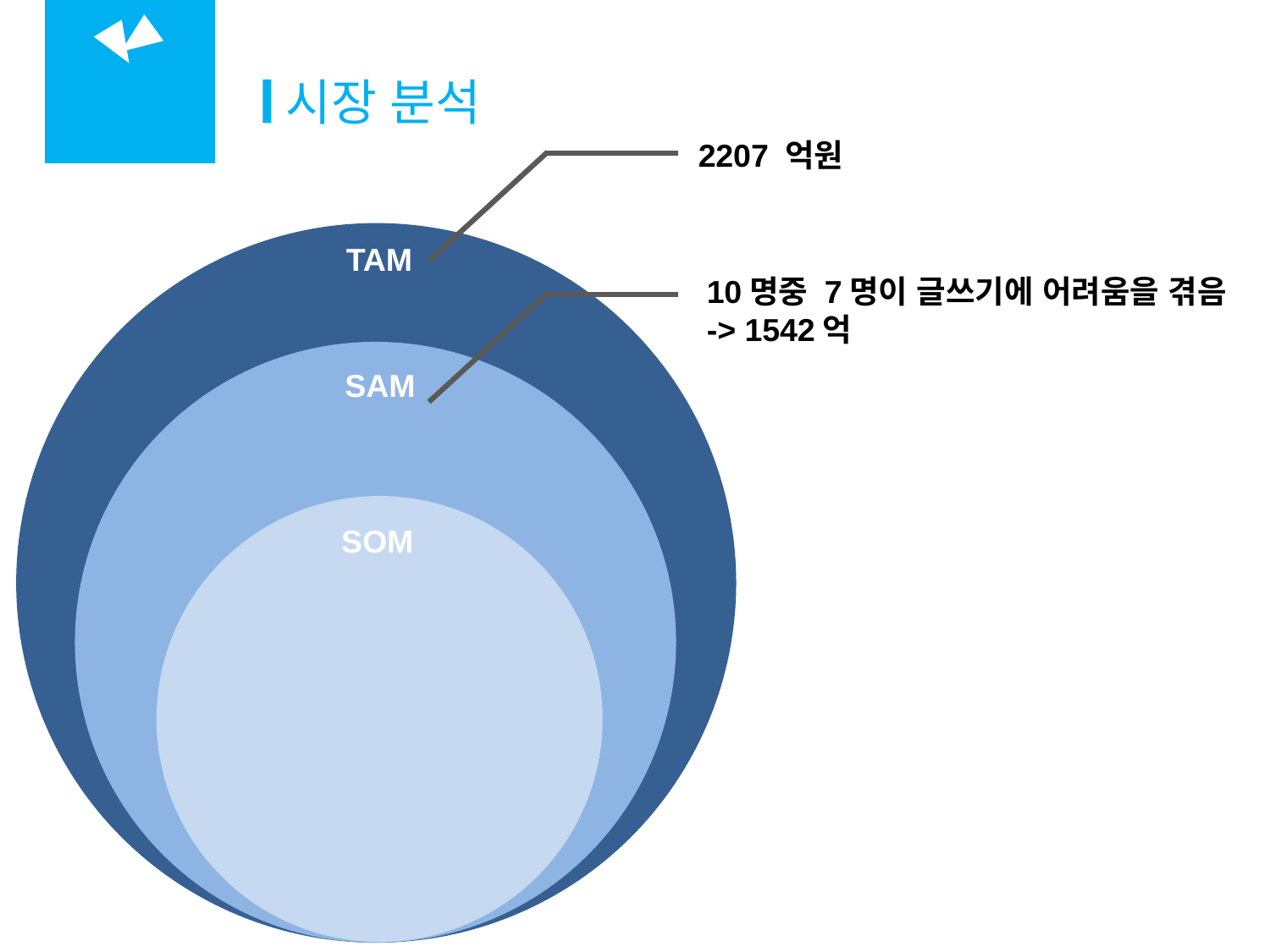

01
시장 분석

소개
2207 억원

TAM
10명중 7명이 글쓰기에 어려움을 겪음
-> 1542억
SAM
SOM